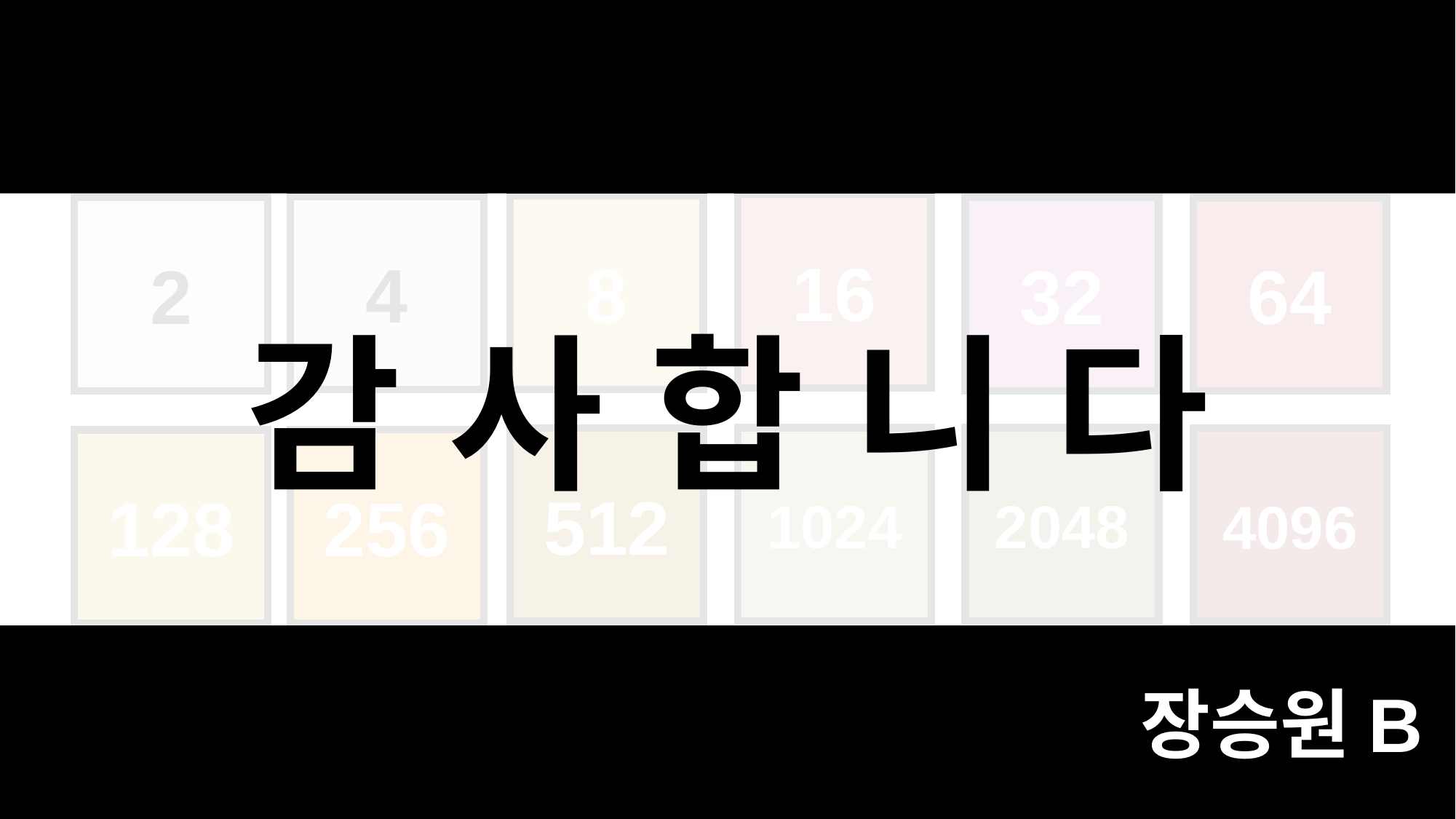

16
8
4
2
32
64
감 사 합 니 다

512
256
128
1024
2048
4096

장승원B  _